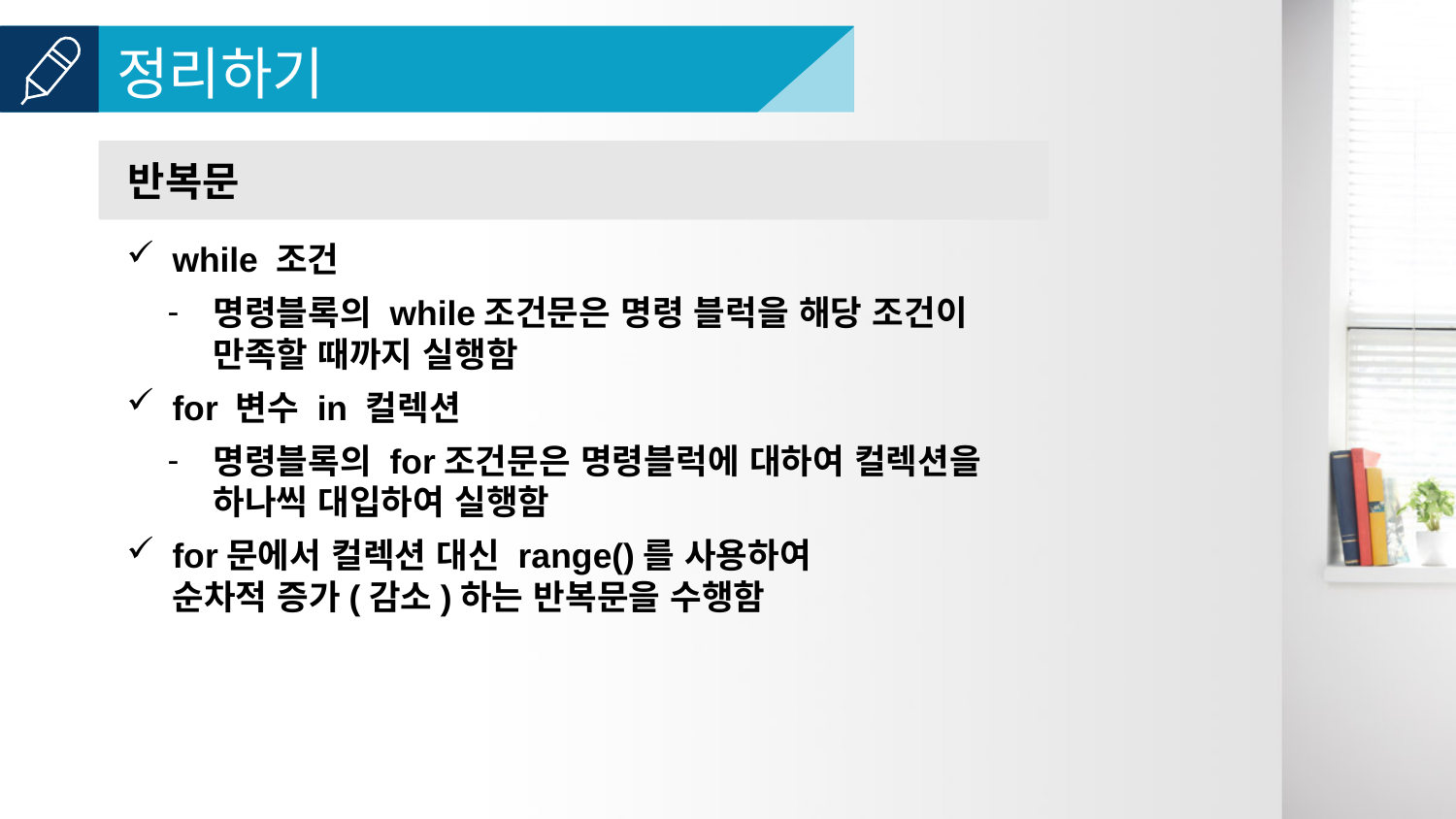

반복문
while 조건
명령블록의 while조건문은 명령 블럭을 해당 조건이
만족할 때까지 실행함
for 변수 in 컬렉션
명령블록의 for조건문은 명령블럭에 대하여 컬렉션을
하나씩 대입하여 실행함
for문에서 컬렉션 대신 range()를 사용하여
순차적 증가(감소)하는 반복문을 수행함